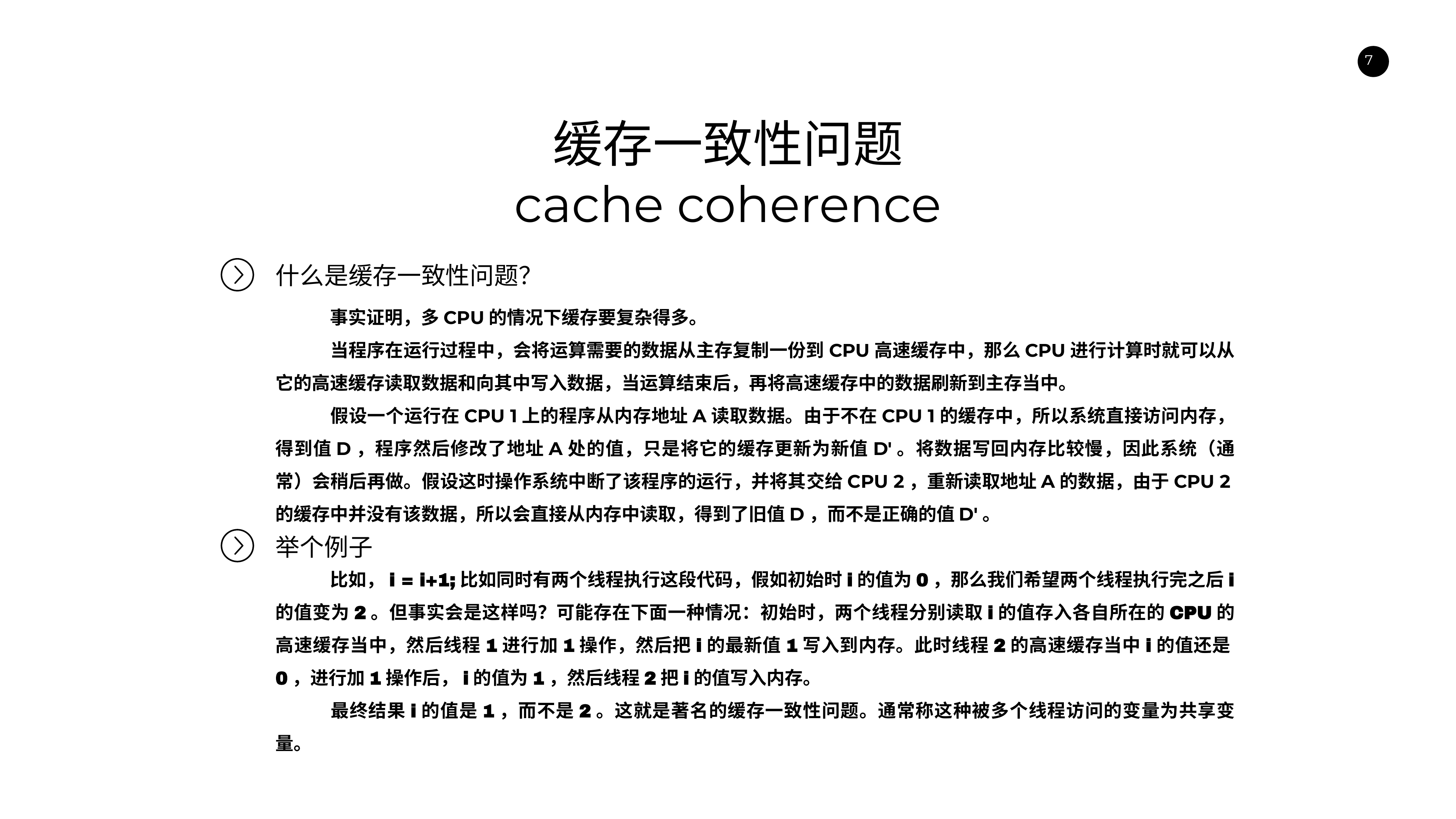

缓存一致性问题
cache coherence
什么是缓存一致性问题？

	事实证明，多CPU的情况下缓存要复杂得多。
	当程序在运行过程中，会将运算需要的数据从主存复制一份到CPU高速缓存中，那么CPU进行计算时就可以从它的高速缓存读取数据和向其中写入数据，当运算结束后，再将高速缓存中的数据刷新到主存当中。
	假设一个运行在CPU 1上的程序从内存地址A读取数据。由于不在CPU 1的缓存中，所以系统直接访问内存，得到值D，程序然后修改了地址A处的值，只是将它的缓存更新为新值D'。将数据写回内存比较慢，因此系统（通常）会稍后再做。假设这时操作系统中断了该程序的运行，并将其交给CPU 2，重新读取地址A的数据，由于CPU 2的缓存中并没有该数据，所以会直接从内存中读取，得到了旧值D，而不是正确的值D'。

	比如，i = i+1;比如同时有两个线程执行这段代码，假如初始时i的值为0，那么我们希望两个线程执行完之后i的值变为2。但事实会是这样吗？可能存在下面一种情况：初始时，两个线程分别读取i的值存入各自所在的CPU的高速缓存当中，然后线程1进行加1操作，然后把i的最新值1写入到内存。此时线程2的高速缓存当中i的值还是0，进行加1操作后，i的值为1，然后线程2把i的值写入内存。
	最终结果i的值是1，而不是2。这就是著名的缓存一致性问题。通常称这种被多个线程访问的变量为共享变量。

举个例子